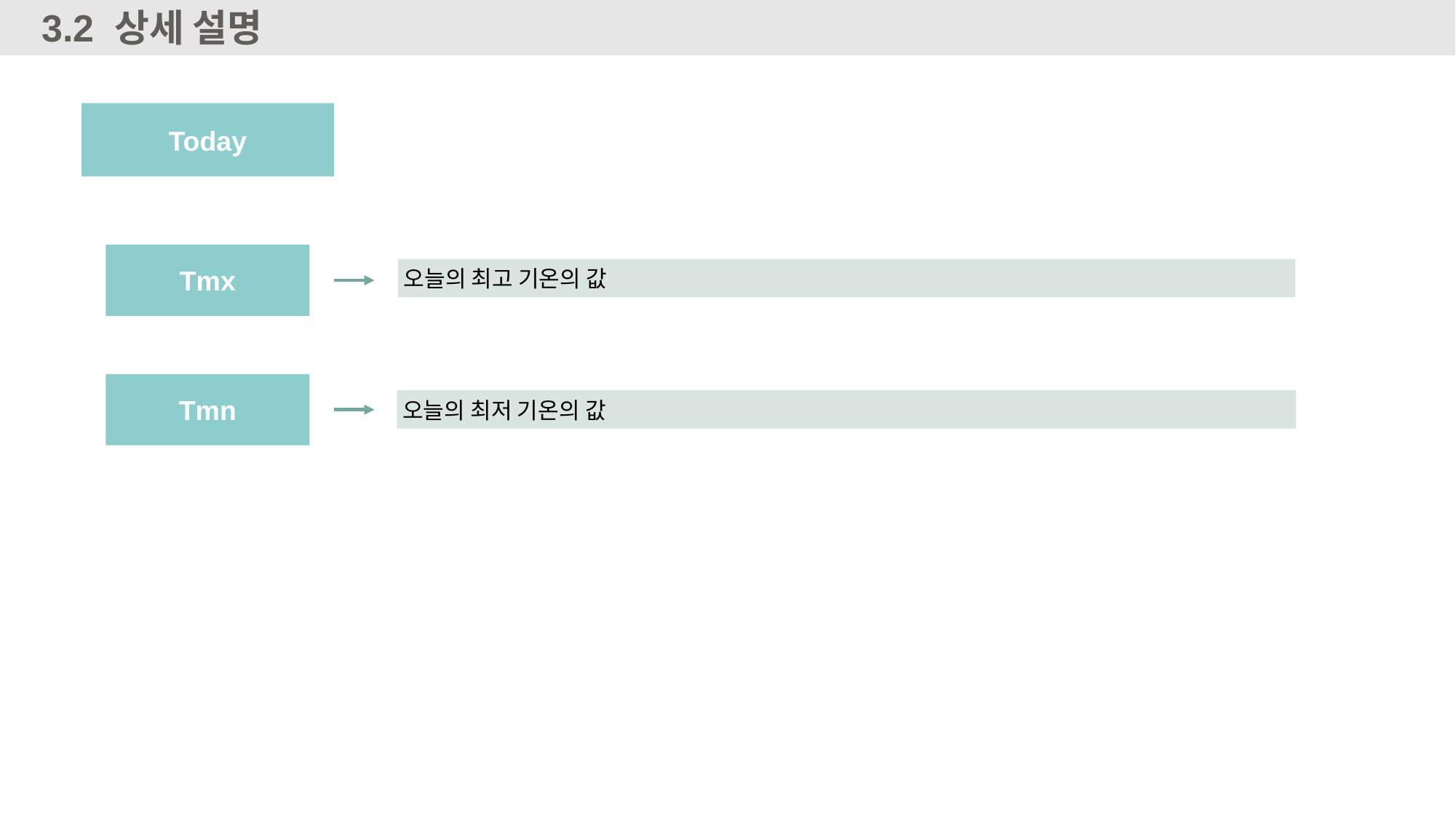

3.2
상세 설명

Today

Tmx
오늘의 최고 기온의 값

Tmn
오늘의 최저 기온의 값